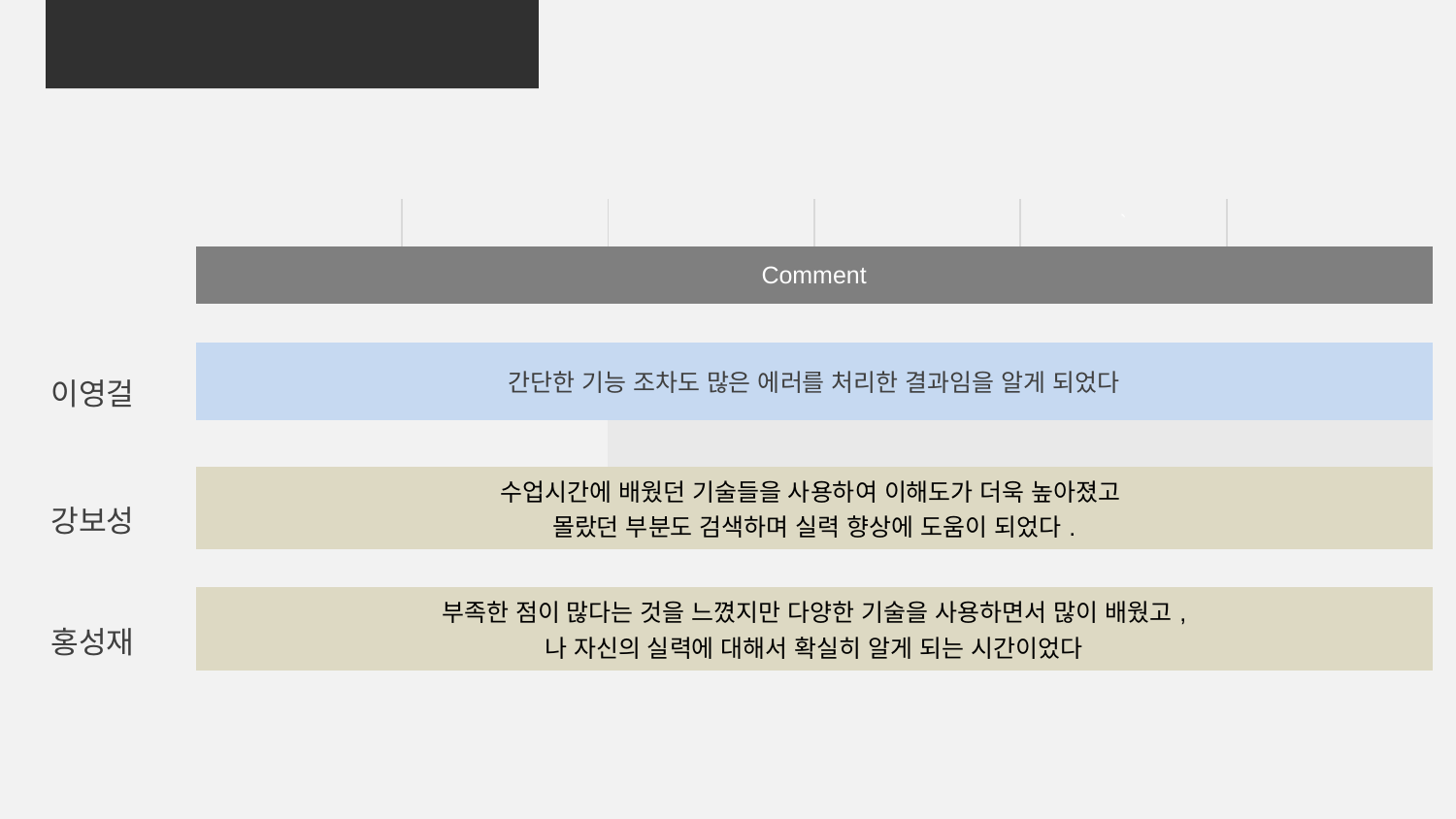

03
개발 후기
|  |  |  |  |  | ` |  |
| --- | --- | --- | --- | --- | --- | --- |
|  | Comment |  |  |  |  |  |
|  |  |  |  |  |  |  |
| 이영걸 | 간단한 기능 조차도 많은 에러를 처리한 결과임을 알게 되었다 |  |  |  |  |  |
|  |  |  |  |  |  |  |
| 강보성 | 수업시간에 배웠던 기술들을 사용하여 이해도가 더욱 높아졌고 몰랐던 부분도 검색하며 실력 향상에 도움이 되었다. |  |  |  |  |  |
|  |  |  |  |  |  |  |
| 홍성재 | 부족한 점이 많다는 것을 느꼈지만 다양한 기술을 사용하면서 많이 배웠고, 나 자신의 실력에 대해서 확실히 알게 되는 시간이었다 |  |  |  |  |  |
|  |  |  |  |  |  |  |